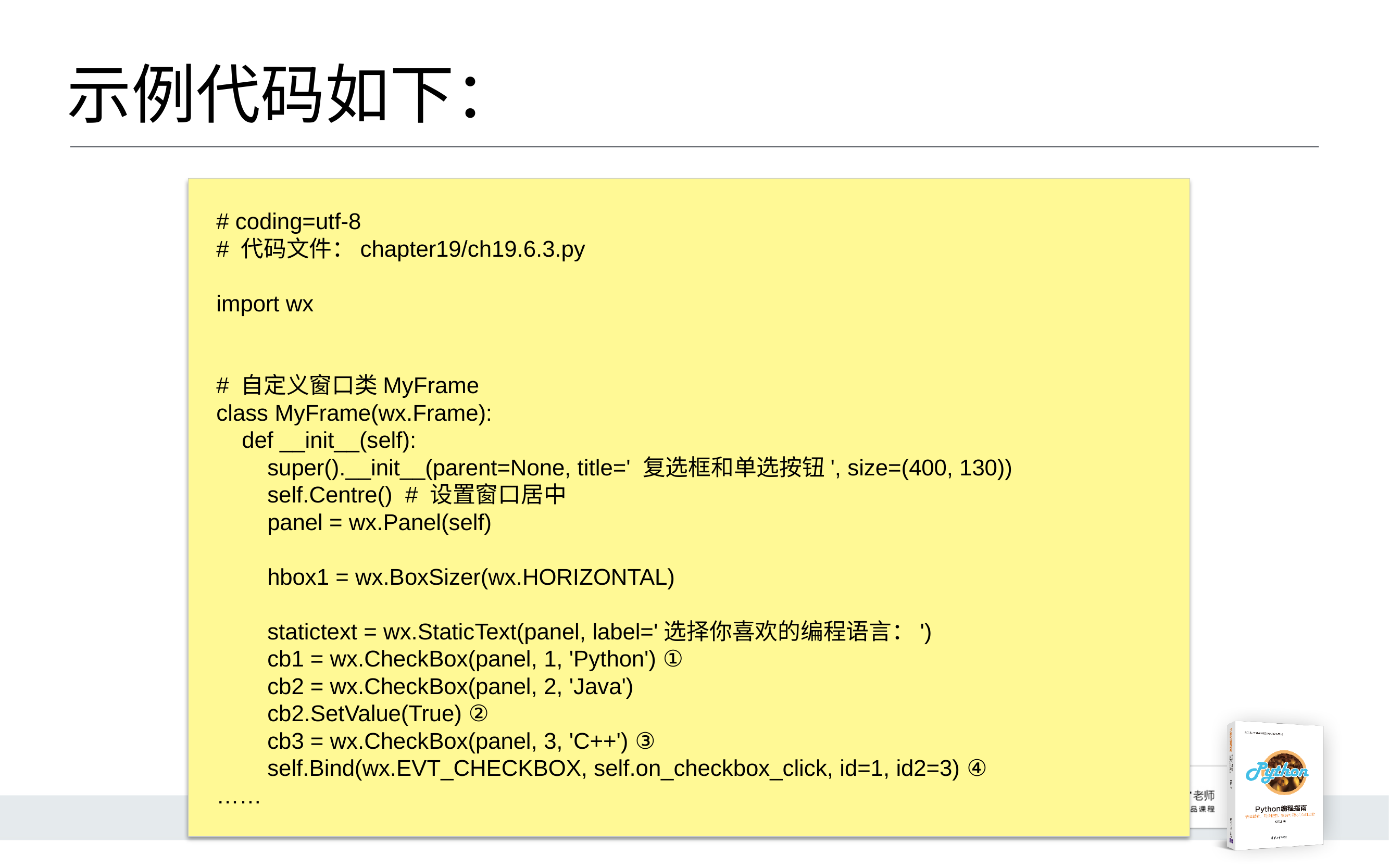

# 示例代码如下：
# coding=utf-8
# 代码文件：chapter19/ch19.6.3.py

import wx

# 自定义窗口类MyFrame
class MyFrame(wx.Frame):
    def __init__(self):
        super().__init__(parent=None, title=' 复选框和单选按钮', size=(400, 130))
        self.Centre()  # 设置窗口居中
        panel = wx.Panel(self)

        hbox1 = wx.BoxSizer(wx.HORIZONTAL)

        statictext = wx.StaticText(panel, label='选择你喜欢的编程语言：')
        cb1 = wx.CheckBox(panel, 1, 'Python') ①
        cb2 = wx.CheckBox(panel, 2, 'Java')
        cb2.SetValue(True) ②
        cb3 = wx.CheckBox(panel, 3, 'C++') ③
        self.Bind(wx.EVT_CHECKBOX, self.on_checkbox_click, id=1, id2=3) ④
……